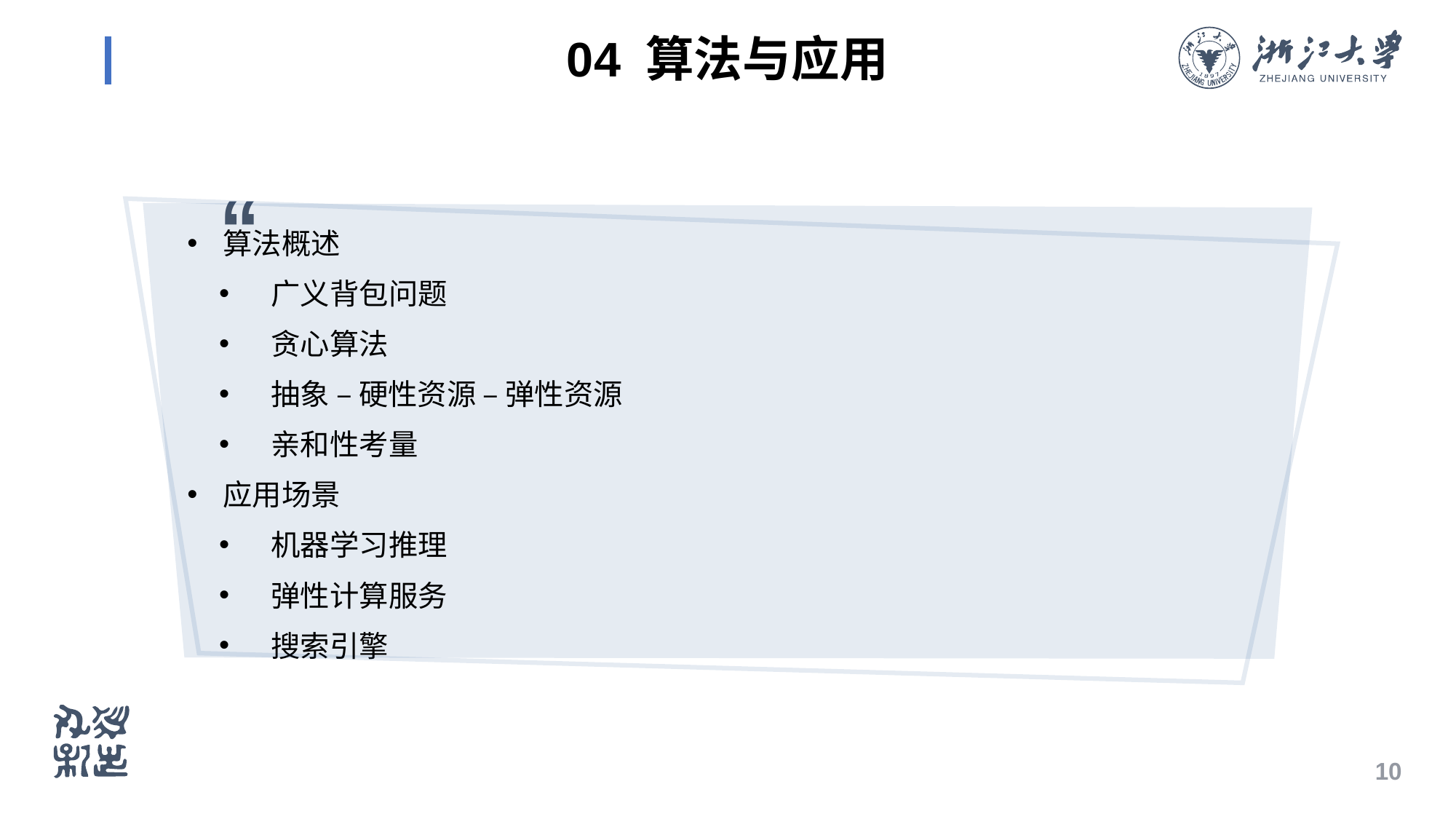

# 04 算法与应用

“

算法概述
广义背包问题
贪心算法
抽象 – 硬性资源 – 弹性资源
亲和性考量
应用场景
机器学习推理
弹性计算服务
搜索引擎
10